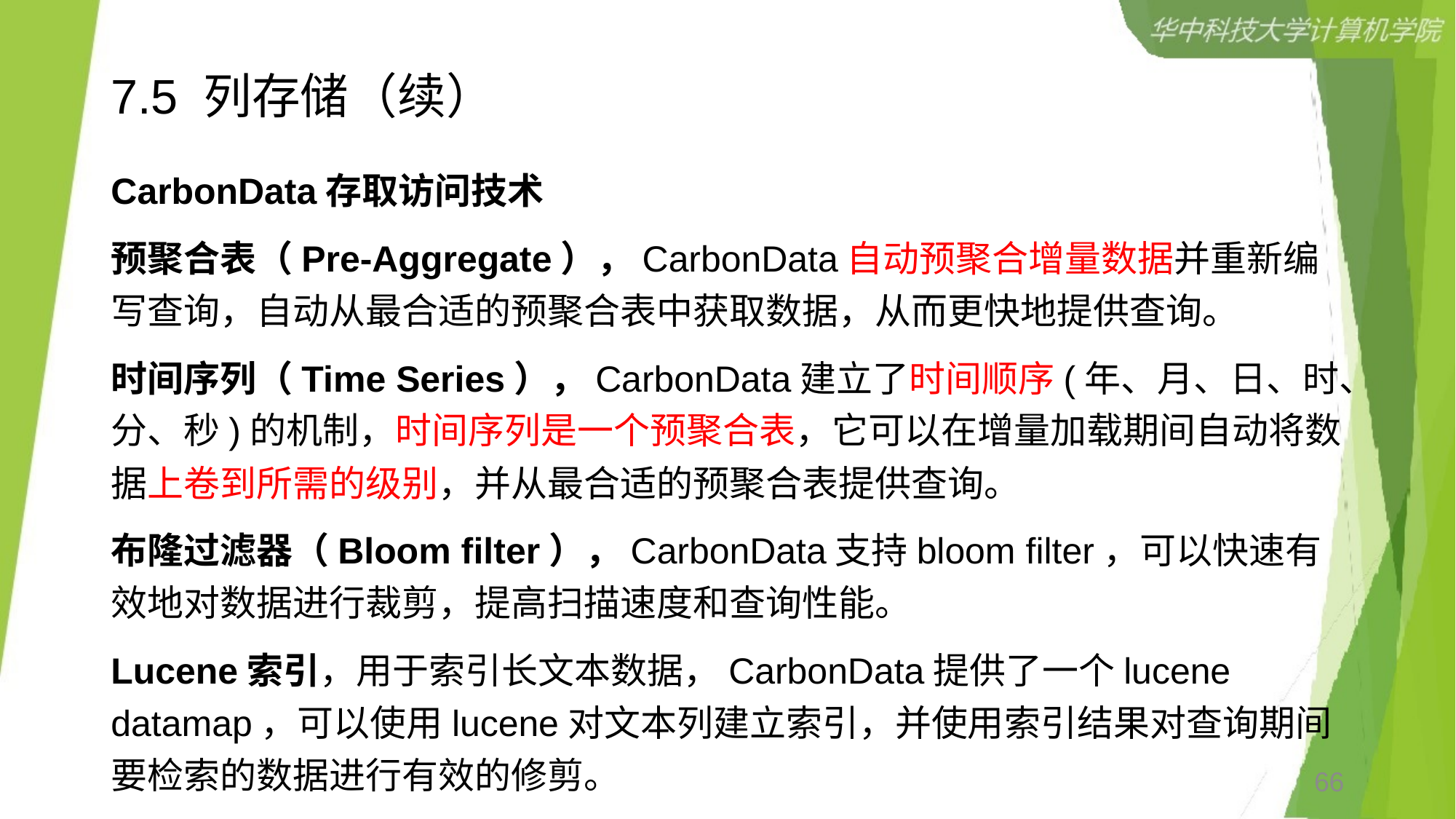

# 7.5 列存储（续）
CarbonData存取访问技术
预聚合表（Pre-Aggregate），CarbonData自动预聚合增量数据并重新编写查询，自动从最合适的预聚合表中获取数据，从而更快地提供查询。
时间序列（Time Series），CarbonData建立了时间顺序(年、月、日、时、分、秒)的机制，时间序列是一个预聚合表，它可以在增量加载期间自动将数据上卷到所需的级别，并从最合适的预聚合表提供查询。
布隆过滤器（Bloom filter），CarbonData支持bloom filter，可以快速有效地对数据进行裁剪，提高扫描速度和查询性能。
Lucene索引，用于索引长文本数据，CarbonData提供了一个lucene datamap，可以使用lucene对文本列建立索引，并使用索引结果对查询期间要检索的数据进行有效的修剪。
66